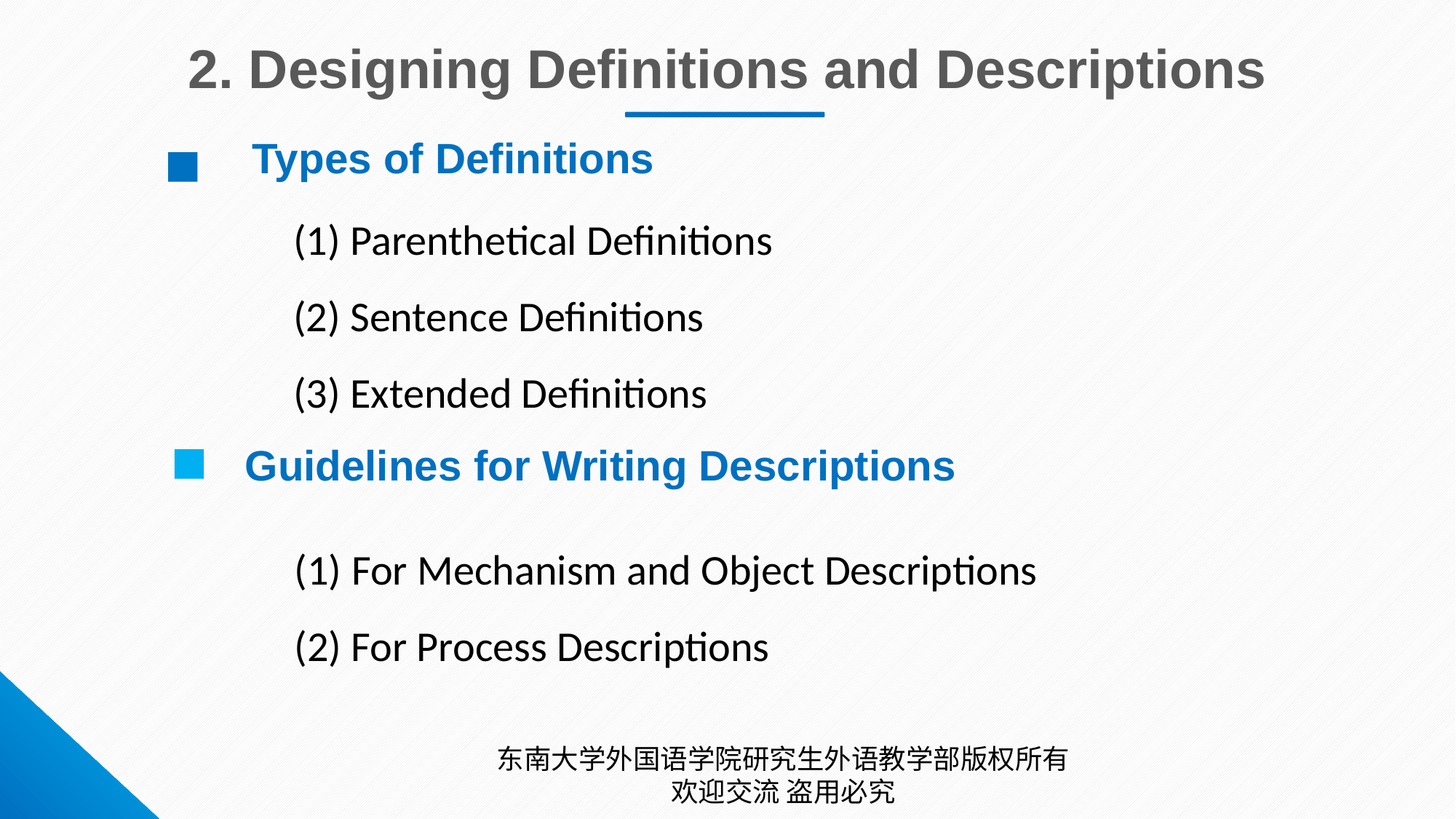

2. Designing Definitions and Descriptions

Types of Definitions

(1) Parenthetical Definitions
(2) Sentence Definitions
(3) Extended Definitions
Guidelines for Writing Descriptions

(1) For Mechanism and Object Descriptions
(2) For Process Descriptions

东南大学外国语学院研究生外语教学部版权所有 欢迎交流 盗用必究